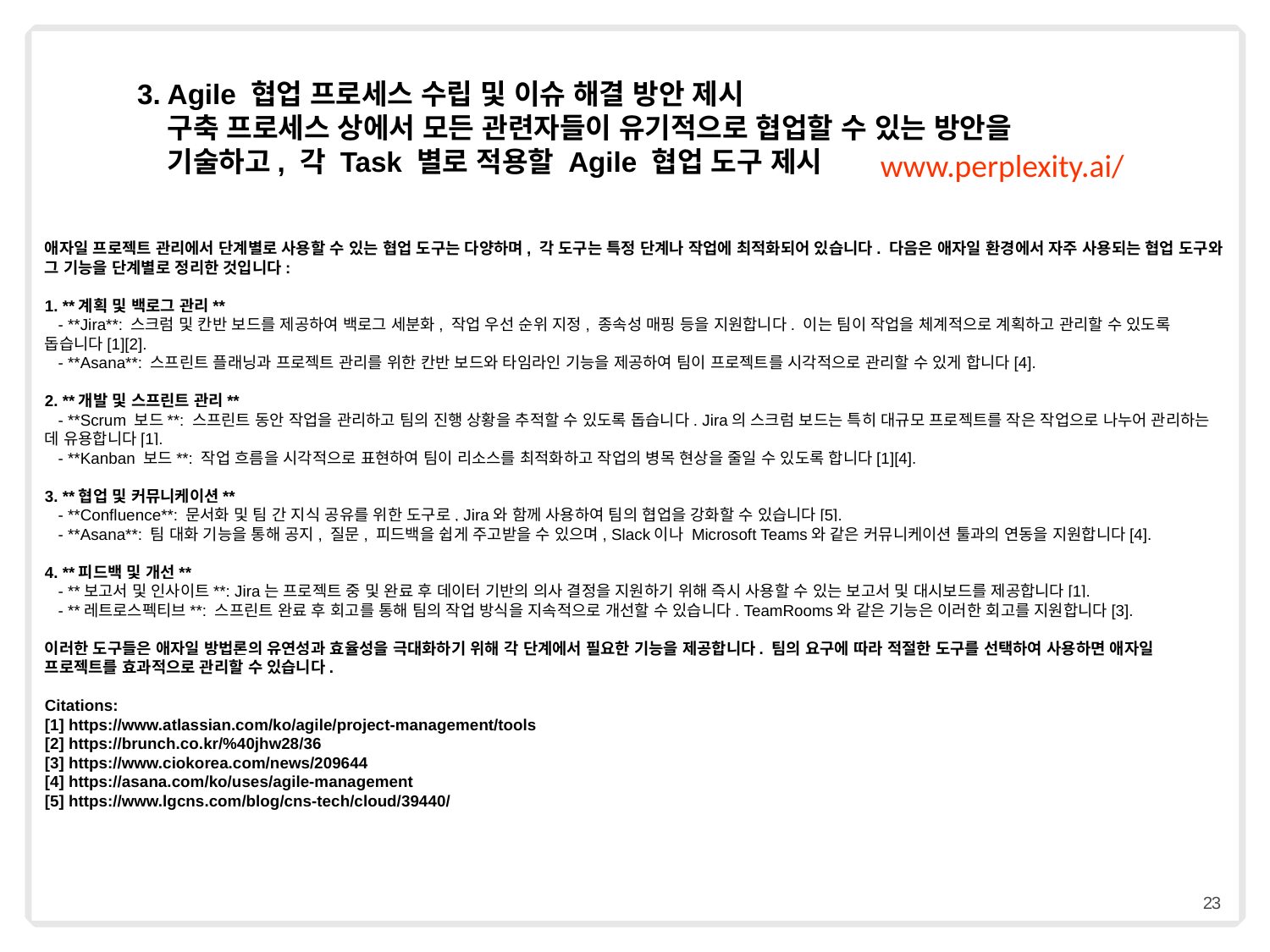

3. Agile 협업 프로세스 수립 및 이슈 해결 방안 제시
   구축 프로세스 상에서 모든 관련자들이 유기적으로 협업할 수 있는 방안을
   기술하고, 각 Task 별로 적용할 Agile 협업 도구 제시
www.perplexity.ai/
애자일 프로젝트 관리에서 단계별로 사용할 수 있는 협업 도구는 다양하며, 각 도구는 특정 단계나 작업에 최적화되어 있습니다. 다음은 애자일 환경에서 자주 사용되는 협업 도구와 그 기능을 단계별로 정리한 것입니다:

1. **계획 및 백로그 관리**
   - **Jira**: 스크럼 및 칸반 보드를 제공하여 백로그 세분화, 작업 우선 순위 지정, 종속성 매핑 등을 지원합니다. 이는 팀이 작업을 체계적으로 계획하고 관리할 수 있도록 돕습니다[1][2].
   - **Asana**: 스프린트 플래닝과 프로젝트 관리를 위한 칸반 보드와 타임라인 기능을 제공하여 팀이 프로젝트를 시각적으로 관리할 수 있게 합니다[4].

2. **개발 및 스프린트 관리**
   - **Scrum 보드**: 스프린트 동안 작업을 관리하고 팀의 진행 상황을 추적할 수 있도록 돕습니다. Jira의 스크럼 보드는 특히 대규모 프로젝트를 작은 작업으로 나누어 관리하는 데 유용합니다[1].
   - **Kanban 보드**: 작업 흐름을 시각적으로 표현하여 팀이 리소스를 최적화하고 작업의 병목 현상을 줄일 수 있도록 합니다[1][4].

3. **협업 및 커뮤니케이션**
   - **Confluence**: 문서화 및 팀 간 지식 공유를 위한 도구로, Jira와 함께 사용하여 팀의 협업을 강화할 수 있습니다[5].
   - **Asana**: 팀 대화 기능을 통해 공지, 질문, 피드백을 쉽게 주고받을 수 있으며, Slack이나 Microsoft Teams와 같은 커뮤니케이션 툴과의 연동을 지원합니다[4].

4. **피드백 및 개선**
   - **보고서 및 인사이트**: Jira는 프로젝트 중 및 완료 후 데이터 기반의 의사 결정을 지원하기 위해 즉시 사용할 수 있는 보고서 및 대시보드를 제공합니다[1].
   - **레트로스펙티브**: 스프린트 완료 후 회고를 통해 팀의 작업 방식을 지속적으로 개선할 수 있습니다. TeamRooms와 같은 기능은 이러한 회고를 지원합니다[3].

이러한 도구들은 애자일 방법론의 유연성과 효율성을 극대화하기 위해 각 단계에서 필요한 기능을 제공합니다. 팀의 요구에 따라 적절한 도구를 선택하여 사용하면 애자일 프로젝트를 효과적으로 관리할 수 있습니다.

Citations:
[1] https://www.atlassian.com/ko/agile/project-management/tools
[2] https://brunch.co.kr/%40jhw28/36
[3] https://www.ciokorea.com/news/209644
[4] https://asana.com/ko/uses/agile-management
[5] https://www.lgcns.com/blog/cns-tech/cloud/39440/